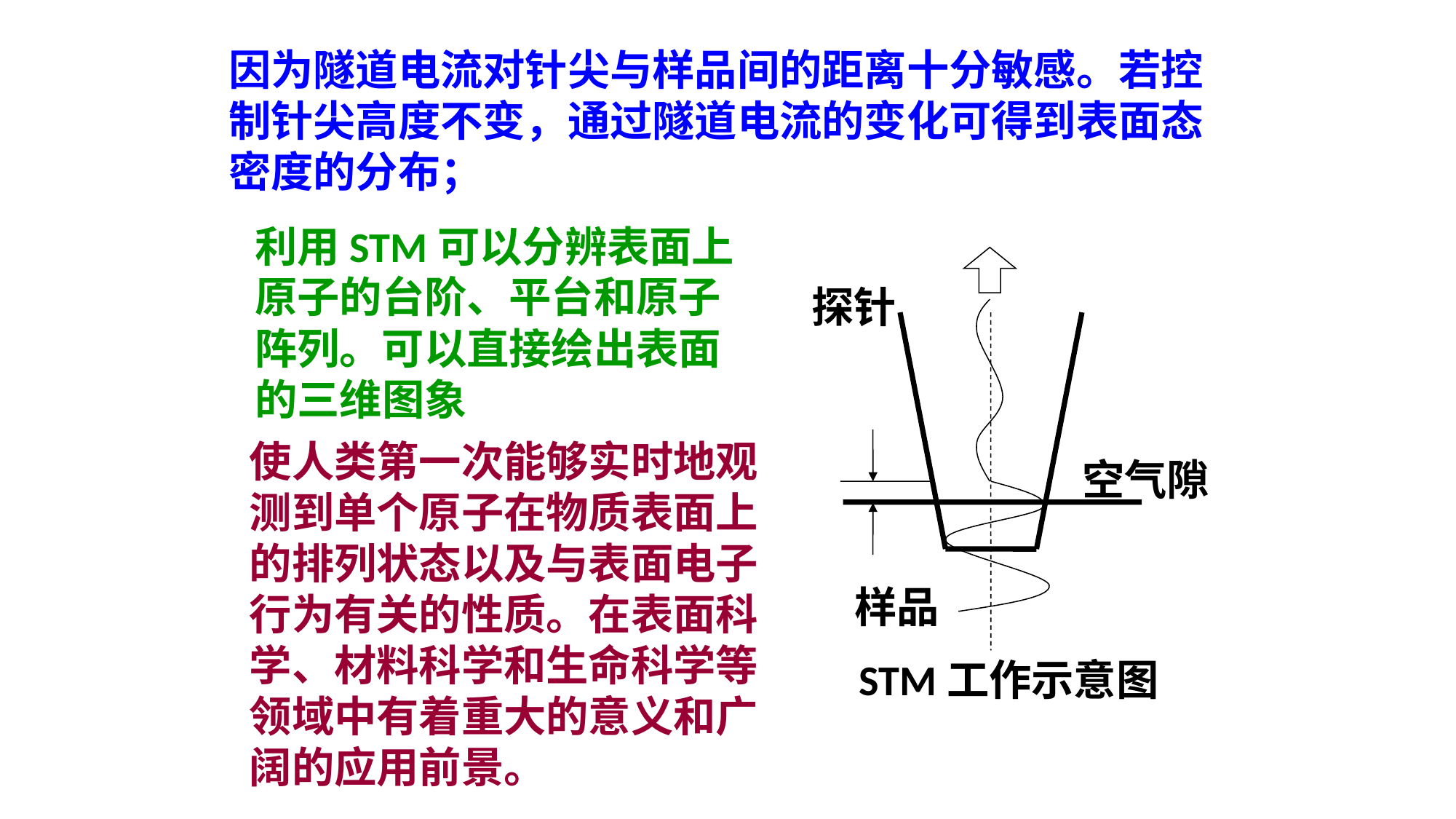

因为隧道电流对针尖与样品间的距离十分敏感。若控制针尖高度不变，通过隧道电流的变化可得到表面态密度的分布；
利用STM可以分辨表面上
原子的台阶、平台和原子
阵列。可以直接绘出表面
的三维图象

探针

空气隙

样品
STM工作示意图
使人类第一次能够实时地观
测到单个原子在物质表面上
的排列状态以及与表面电子
行为有关的性质。在表面科
学、材料科学和生命科学等
领域中有着重大的意义和广
阔的应用前景。